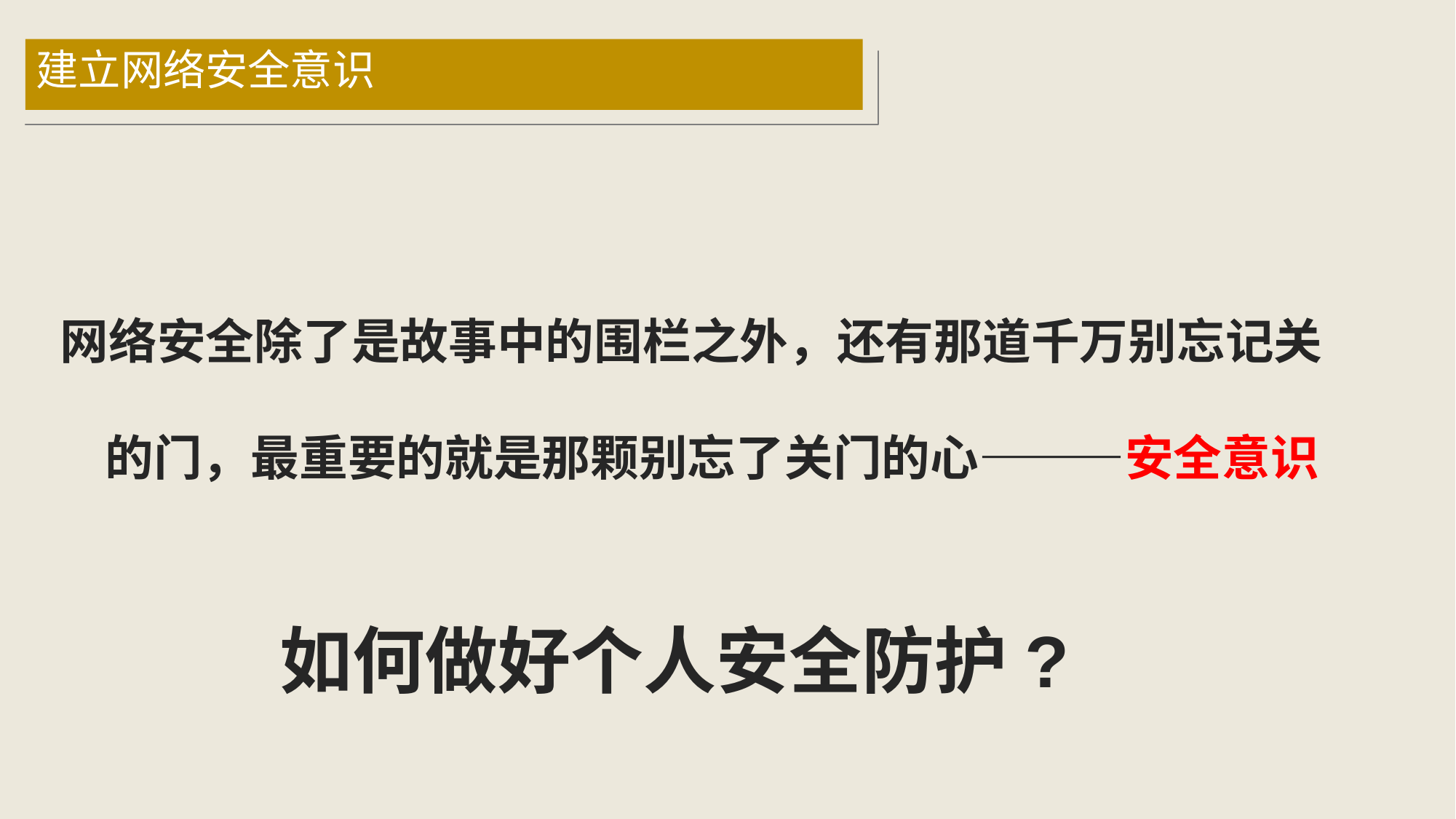

建立网络安全意识

网络安全除了是故事中的围栏之外，还有那道千万别忘记关的门，最重要的就是那颗别忘了关门的心———安全意识
如何做好个人安全防护?